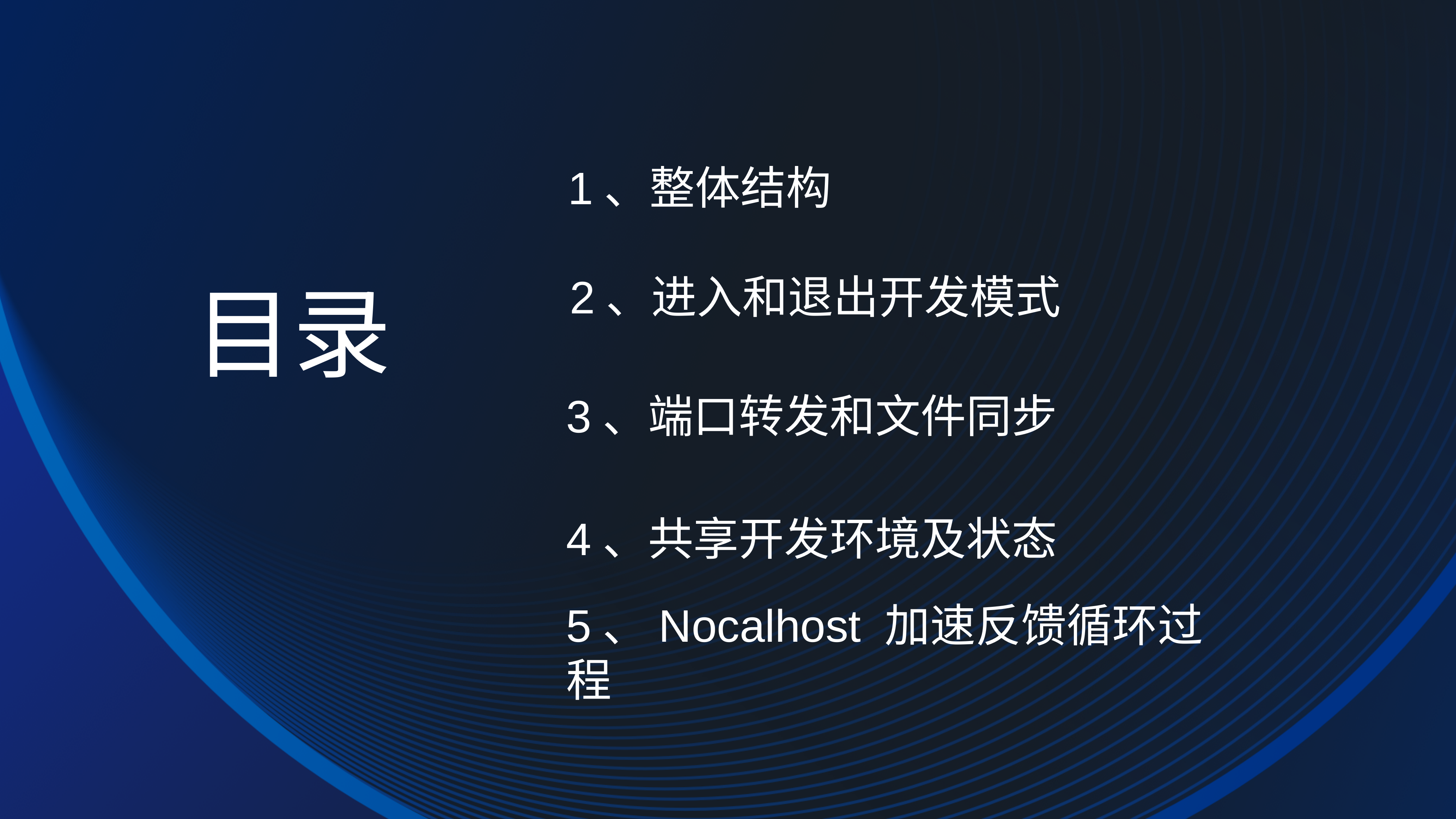

1、整体结构
目录
2、进入和退出开发模式
3、端口转发和文件同步
4、共享开发环境及状态
5、Nocalhost 加速反馈循环过程